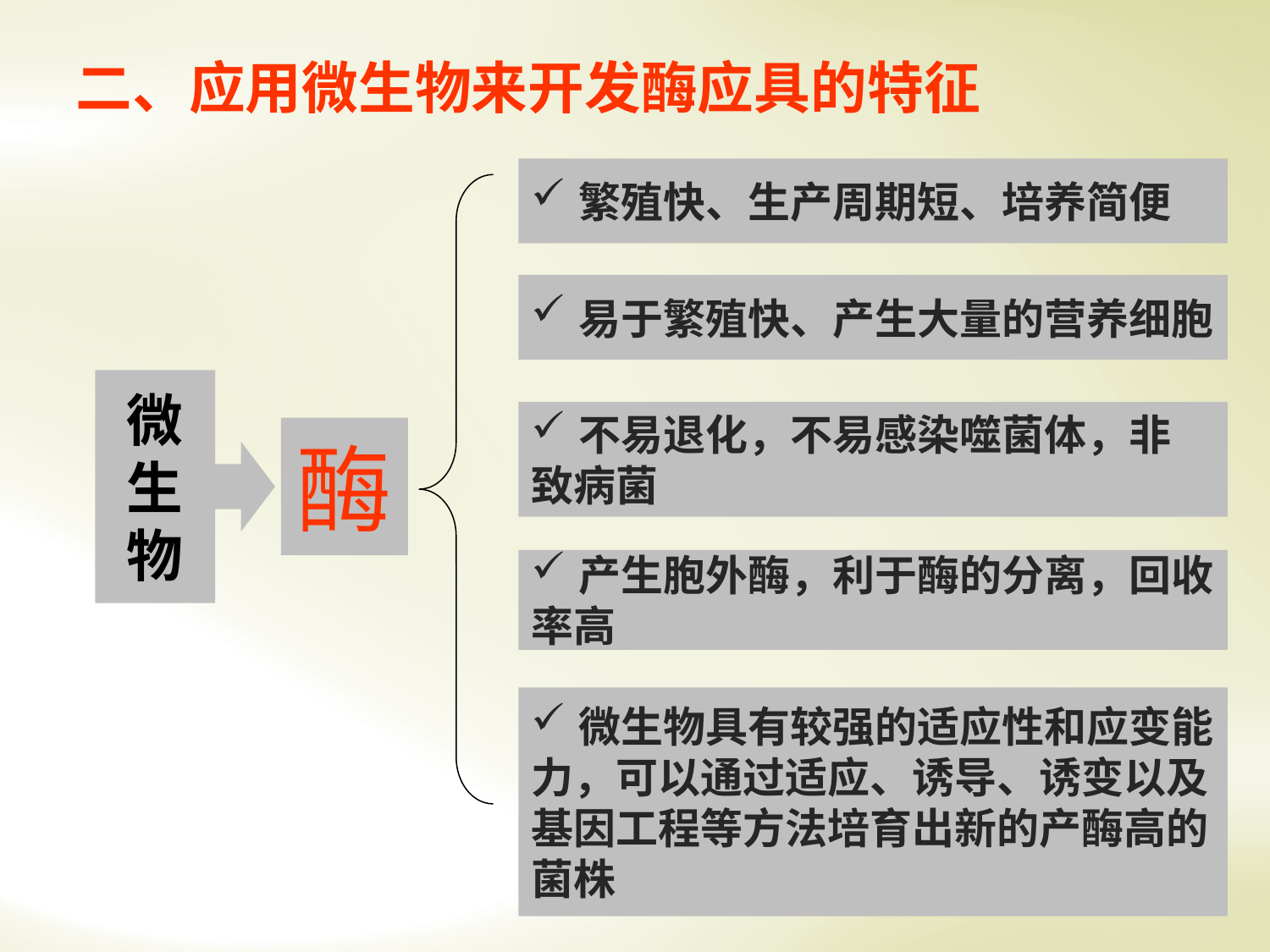

二、应用微生物来开发酶应具的特征
繁殖快、生产周期短、培养简便

微
生
物
酶
易于繁殖快、产生大量的营养细胞
不易退化，不易感染噬菌体，非
致病菌
产生胞外酶，利于酶的分离，回收
率高
微生物具有较强的适应性和应变能
力，可以通过适应、诱导、诱变以及
基因工程等方法培育出新的产酶高的
菌株